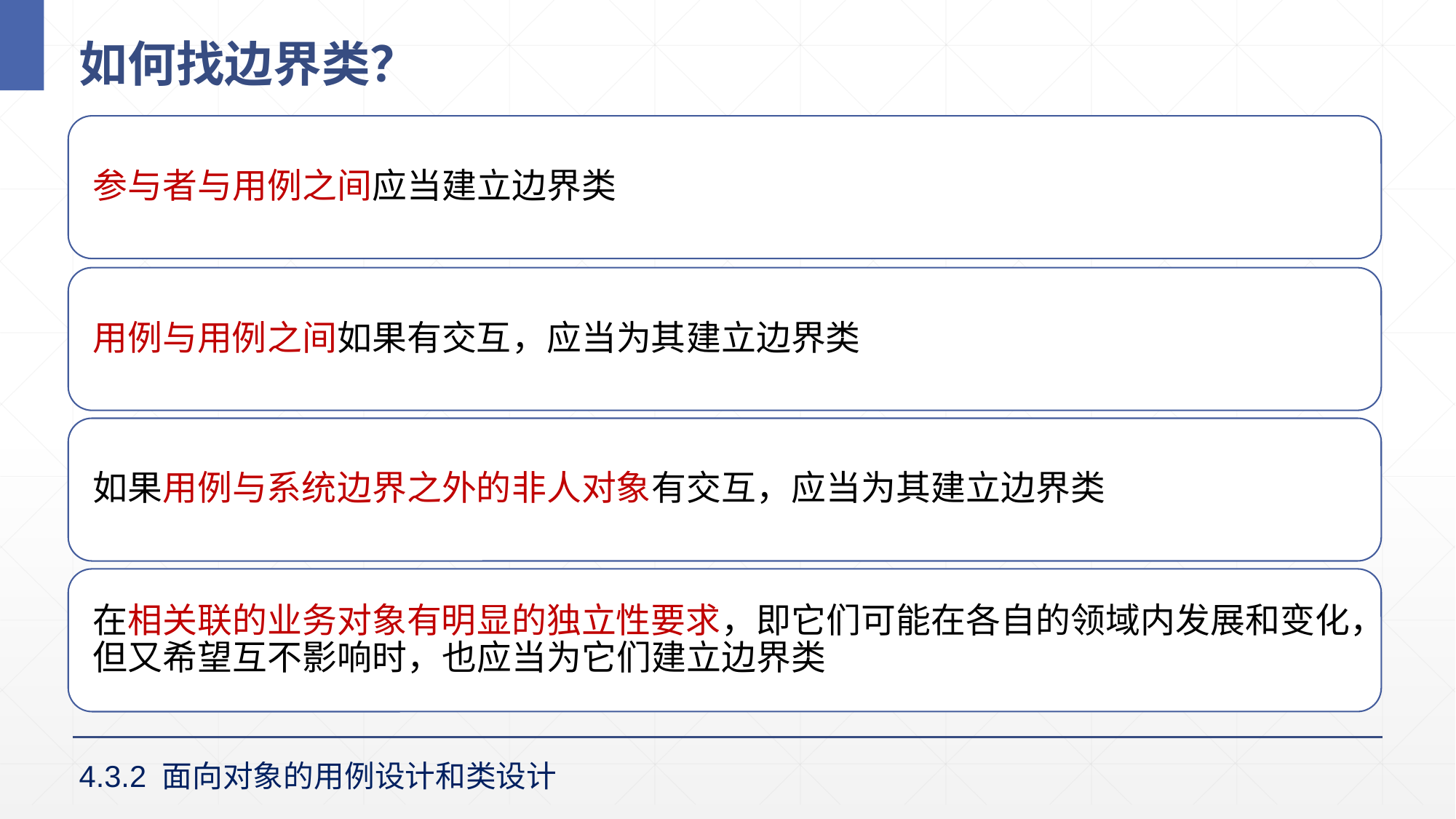

# 如何找边界类？
参与者与用例之间应当建立边界类
用例与用例之间如果有交互，应当为其建立边界类
如果用例与系统边界之外的非人对象有交互，应当为其建立边界类
在相关联的业务对象有明显的独立性要求，即它们可能在各自的领域内发展和变化，但又希望互不影响时，也应当为它们建立边界类
4.3.2 面向对象的用例设计和类设计